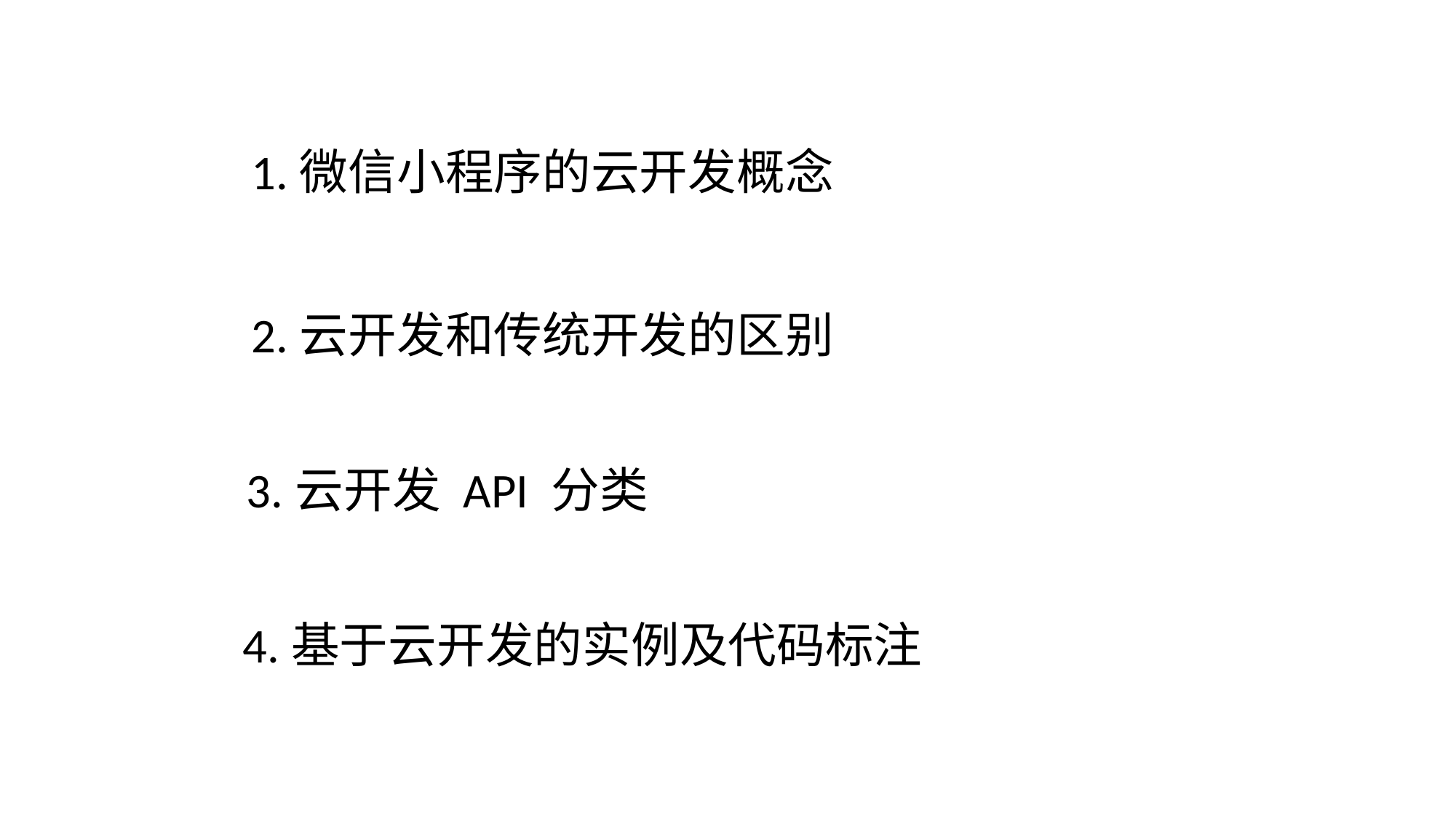

# 1.微信小程序的云开发概念
2.云开发和传统开发的区别
3.云开发 API 分类
4.基于云开发的实例及代码标注